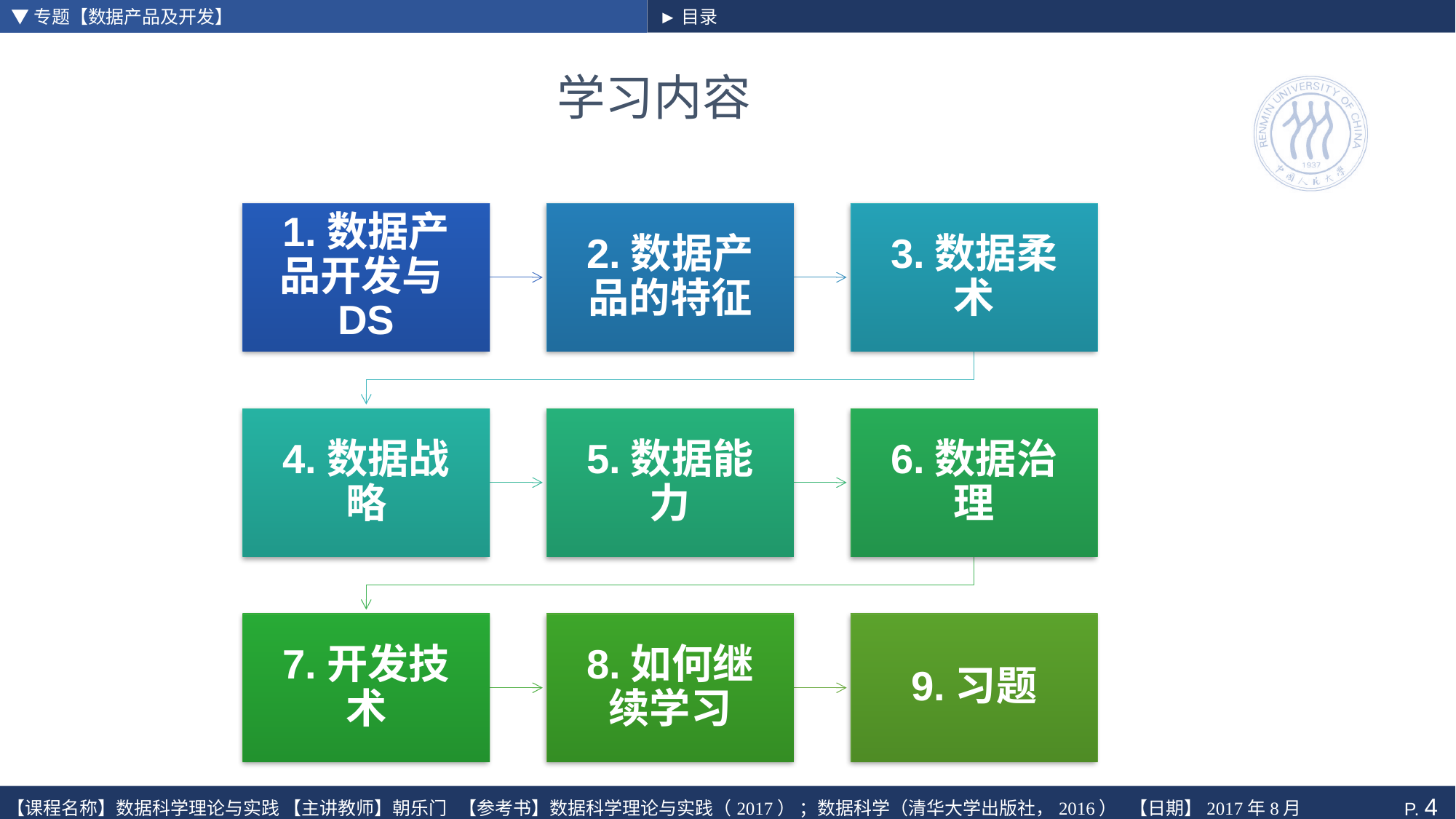

▼专题【数据产品及开发】
►目录
# 学习内容

1.数据产品开发与DS

2.数据产品的特征

3.数据柔术

4.数据战略

5.数据能力

6.数据治理

7.开发技术

8.如何继续学习
9.习题